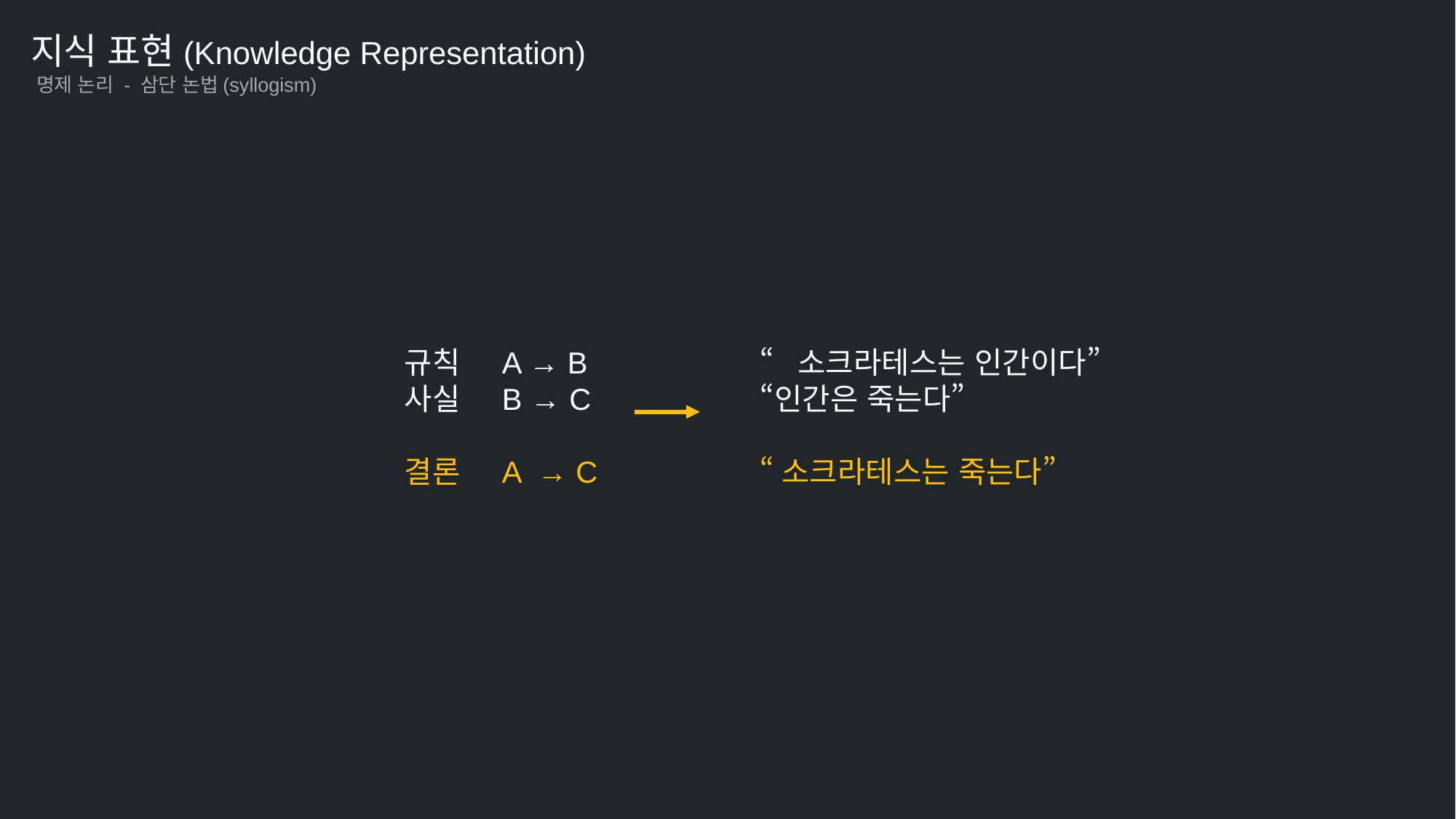

지식 표현(Knowledge Representation)
명제 논리 - 삼단 논법(syllogism)
“소크라테스는 인간이다”
“인간은 죽는다”

“소크라테스는 죽는다”
규칙    A → B
사실    B → C
결론    A  → C